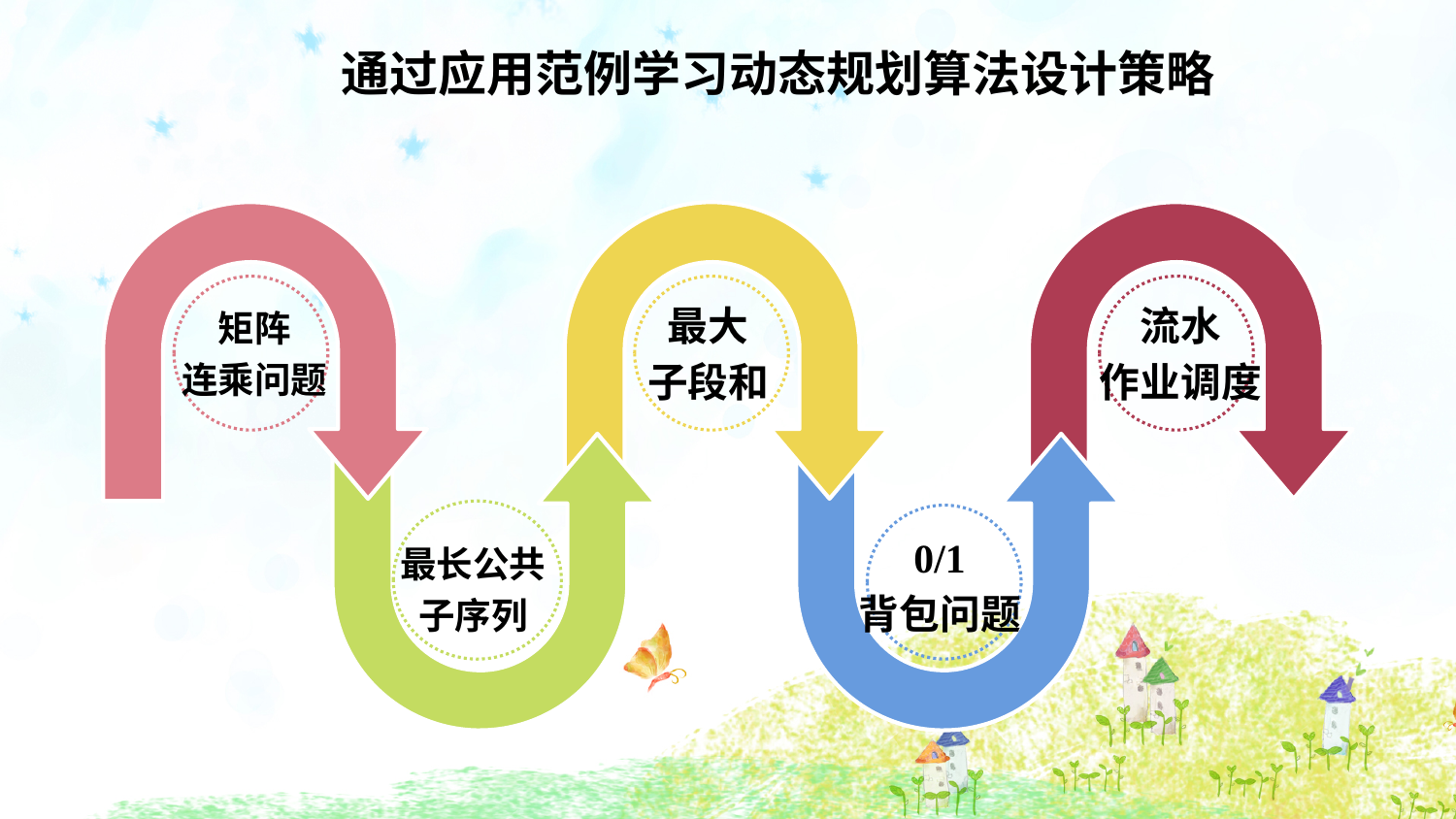

通过应用范例学习动态规划算法设计策略

最大
子段和
流水
作业调度
矩阵
连乘问题

0/1
背包问题
最长公共
子序列